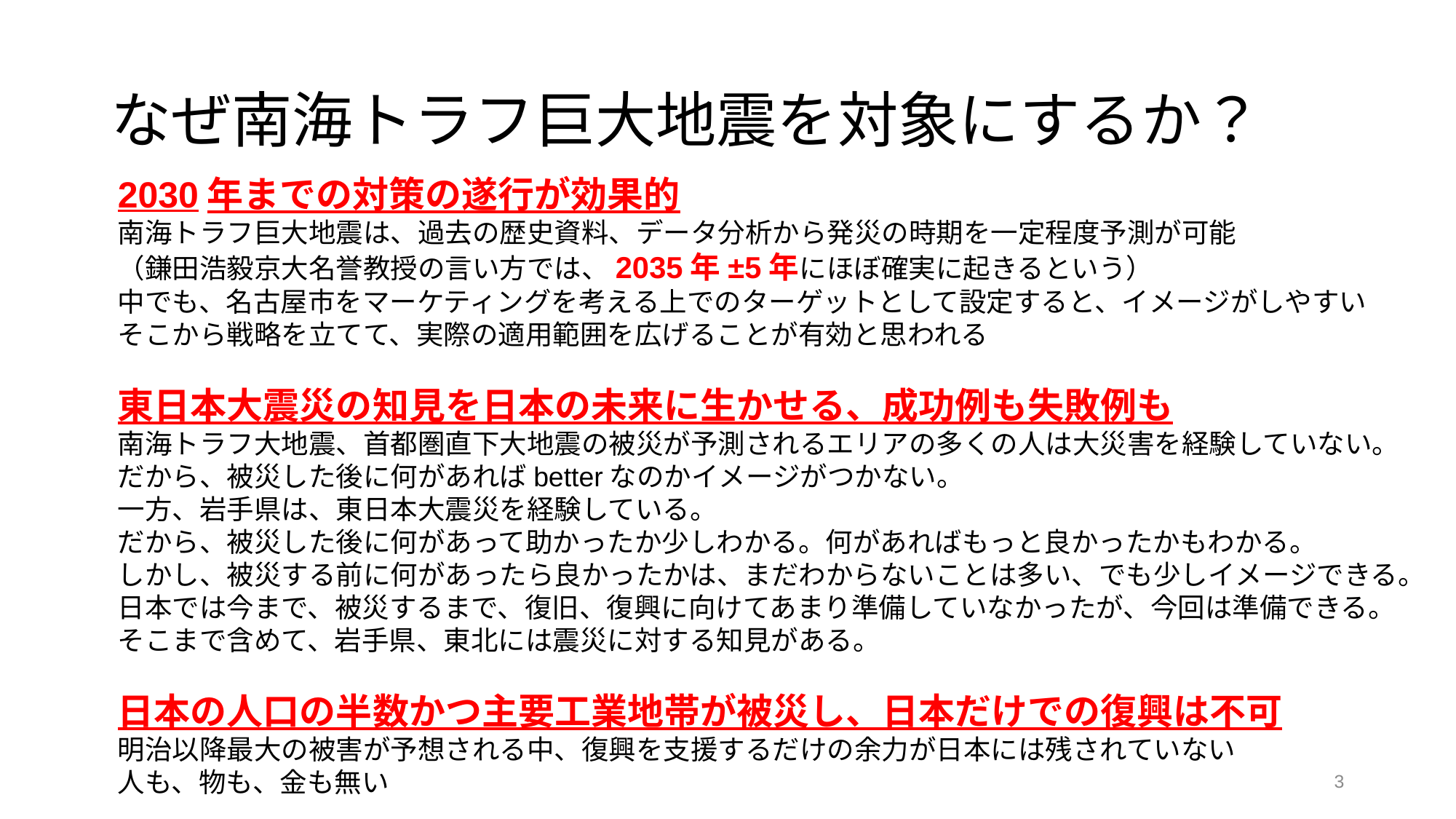

# なぜ南海トラフ巨大地震を対象にするか？
2030年までの対策の遂行が効果的
南海トラフ巨大地震は、過去の歴史資料、データ分析から発災の時期を一定程度予測が可能
（鎌田浩毅京大名誉教授の言い方では、2035年±5年にほぼ確実に起きるという）
中でも、名古屋市をマーケティングを考える上でのターゲットとして設定すると、イメージがしやすい
そこから戦略を立てて、実際の適用範囲を広げることが有効と思われる

東日本大震災の知見を日本の未来に生かせる、成功例も失敗例も
南海トラフ大地震、首都圏直下大地震の被災が予測されるエリアの多くの人は大災害を経験していない。
だから、被災した後に何があればbetterなのかイメージがつかない。
一方、岩手県は、東日本大震災を経験している。
だから、被災した後に何があって助かったか少しわかる。何があればもっと良かったかもわかる。
しかし、被災する前に何があったら良かったかは、まだわからないことは多い、でも少しイメージできる。
日本では今まで、被災するまで、復旧、復興に向けてあまり準備していなかったが、今回は準備できる。
そこまで含めて、岩手県、東北には震災に対する知見がある。

日本の人口の半数かつ主要工業地帯が被災し、日本だけでの復興は不可
明治以降最大の被害が予想される中、復興を支援するだけの余力が日本には残されていない
人も、物も、金も無い
3